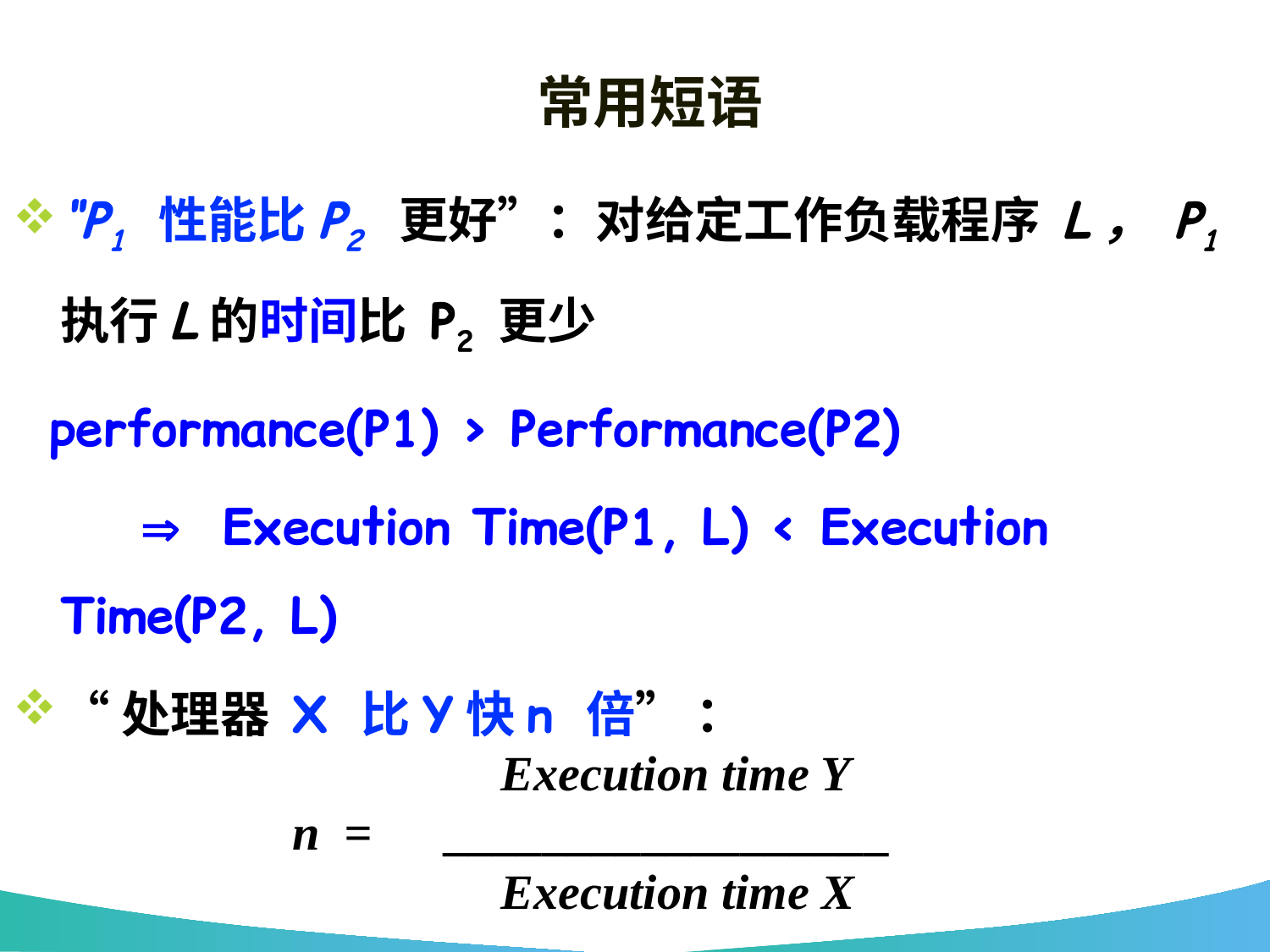

# 常用短语
“P1 性能比P2  更好”：对给定工作负载程序 L， P1 执行L的时间比 P2 更少
  performance(P1) > Performance(P2)
      ⇒  Execution Time(P1, L) < Execution Time(P2, L)
“处理器 X 比Y快n 倍” ：
                 Execution time Y
n  =      __________________
                 Execution time X